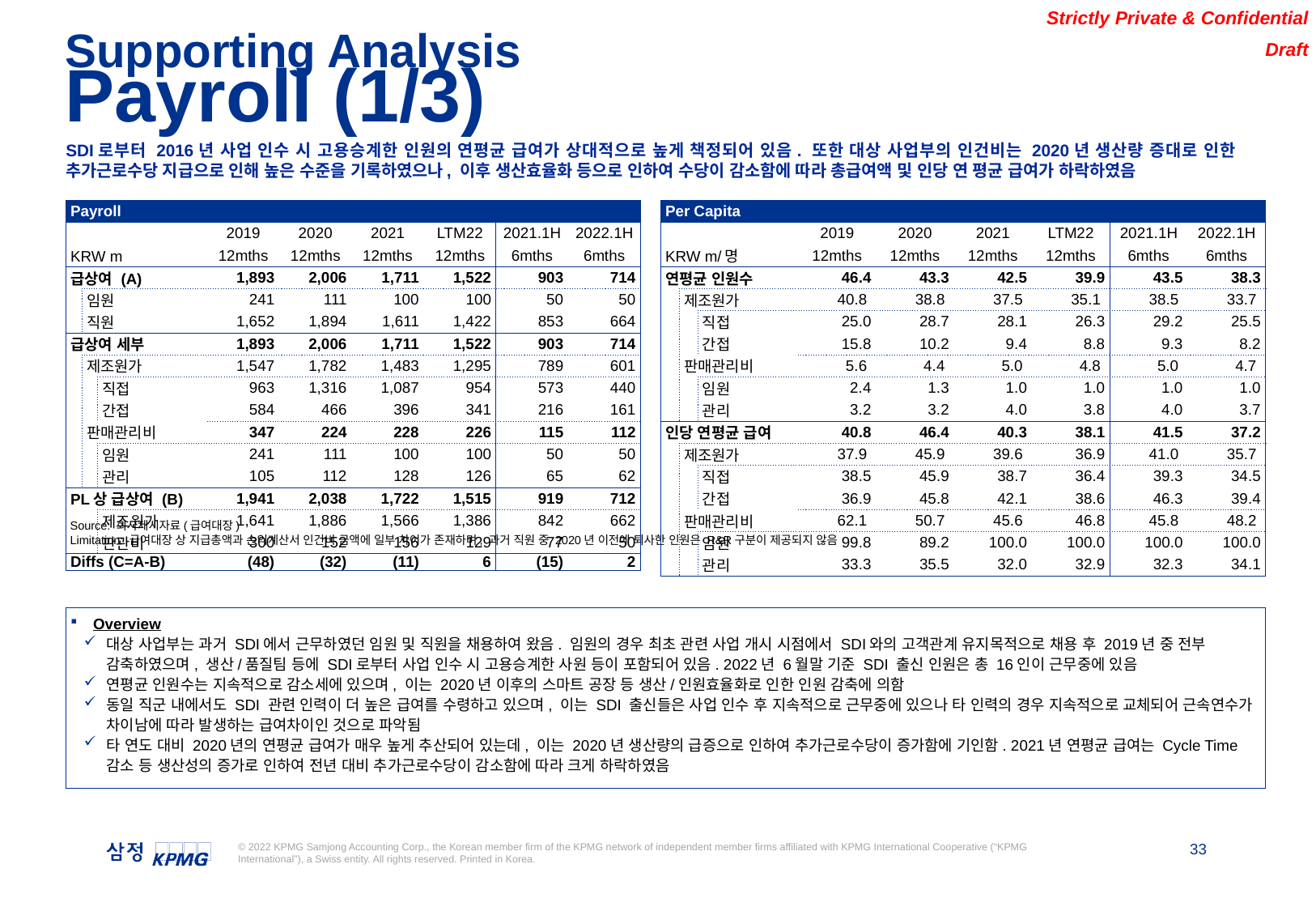

Supporting Analysis
Payroll (1/3)
SDI로부터 2016년 사업 인수 시 고용승계한 인원의 연평균 급여가 상대적으로 높게 책정되어 있음. 또한 대상 사업부의 인건비는 2020년 생산량 증대로 인한 추가근로수당 지급으로 인해 높은 수준을 기록하였으나, 이후 생산효율화 등으로 인하여 수당이 감소함에 따라 총급여액 및 인당 연 평균 급여가 하락하였음
| Payroll |  |  |  |  |  |  |  |  |
| --- | --- | --- | --- | --- | --- | --- | --- | --- |
|  |  |  | 2019 | 2020 | 2021 | LTM22 | 2021.1H | 2022.1H |
| KRW m |  |  | 12mths | 12mths | 12mths | 12mths | 6mths | 6mths |
| 급상여 (A) |  |  | 1,893 | 2,006 | 1,711 | 1,522 | 903 | 714 |
|  | 임원 |  | 241 | 111 | 100 | 100 | 50 | 50 |
|  | 직원 |  | 1,652 | 1,894 | 1,611 | 1,422 | 853 | 664 |
| 급상여 세부 |  |  | 1,893 | 2,006 | 1,711 | 1,522 | 903 | 714 |
|  | 제조원가 |  | 1,547 | 1,782 | 1,483 | 1,295 | 789 | 601 |
|  |  | 직접 | 963 | 1,316 | 1,087 | 954 | 573 | 440 |
|  |  | 간접 | 584 | 466 | 396 | 341 | 216 | 161 |
|  | 판매관리비 |  | 347 | 224 | 228 | 226 | 115 | 112 |
|  |  | 임원 | 241 | 111 | 100 | 100 | 50 | 50 |
|  |  | 관리 | 105 | 112 | 128 | 126 | 65 | 62 |
| PL상 급상여 (B) |  |  | 1,941 | 2,038 | 1,722 | 1,515 | 919 | 712 |
|  |  | 제조원가 | 1,641 | 1,886 | 1,566 | 1,386 | 842 | 662 |
|  |  | 판관비 | 300 | 152 | 156 | 129 | 77 | 50 |
| Diffs (C=A-B) |  |  | (48) | (32) | (11) | 6 | (15) | 2 |
| Per Capita |  |  |  |  |  |  |  |  |
| --- | --- | --- | --- | --- | --- | --- | --- | --- |
|  |  |  | 2019 | 2020 | 2021 | LTM22 | 2021.1H | 2022.1H |
| KRW m/명 |  |  | 12mths | 12mths | 12mths | 12mths | 6mths | 6mths |
| 연평균 인원수 |  |  | 46.4 | 43.3 | 42.5 | 39.9 | 43.5 | 38.3 |
|  | 제조원가 |  | 40.8 | 38.8 | 37.5 | 35.1 | 38.5 | 33.7 |
|  |  | 직접 | 25.0 | 28.7 | 28.1 | 26.3 | 29.2 | 25.5 |
|  |  | 간접 | 15.8 | 10.2 | 9.4 | 8.8 | 9.3 | 8.2 |
|  | 판매관리비 |  | 5.6 | 4.4 | 5.0 | 4.8 | 5.0 | 4.7 |
|  |  | 임원 | 2.4 | 1.3 | 1.0 | 1.0 | 1.0 | 1.0 |
|  |  | 관리 | 3.2 | 3.2 | 4.0 | 3.8 | 4.0 | 3.7 |
| 인당 연평균 급여 |  |  | 40.8 | 46.4 | 40.3 | 38.1 | 41.5 | 37.2 |
|  | 제조원가 |  | 37.9 | 45.9 | 39.6 | 36.9 | 41.0 | 35.7 |
|  |  | 직접 | 38.5 | 45.9 | 38.7 | 36.4 | 39.3 | 34.5 |
|  |  | 간접 | 36.9 | 45.8 | 42.1 | 38.6 | 46.3 | 39.4 |
|  | 판매관리비 |  | 62.1 | 50.7 | 45.6 | 46.8 | 45.8 | 48.2 |
|  |  | 임원 | 99.8 | 89.2 | 100.0 | 100.0 | 100.0 | 100.0 |
|  |  | 관리 | 33.3 | 35.5 | 32.0 | 32.9 | 32.3 | 34.1 |
Source: 회사제시자료(급여대장)
Limitation: 급여대장 상 지급총액과 손익계산서 인건비 금액에 일부 차이가 존재하며, 과거 직원 중 2020년 이전에 퇴사한 인원은 R&R구분이 제공되지 않음
Overview
대상 사업부는 과거 SDI에서 근무하였던 임원 및 직원을 채용하여 왔음. 임원의 경우 최초 관련 사업 개시 시점에서 SDI와의 고객관계 유지목적으로 채용 후 2019년 중 전부 감축하였으며, 생산/품질팀 등에 SDI로부터 사업 인수 시 고용승계한 사원 등이 포함되어 있음. 2022년 6월말 기준 SDI 출신 인원은 총 16인이 근무중에 있음
연평균 인원수는 지속적으로 감소세에 있으며, 이는 2020년 이후의 스마트 공장 등 생산/인원효율화로 인한 인원 감축에 의함
동일 직군 내에서도 SDI 관련 인력이 더 높은 급여를 수령하고 있으며, 이는 SDI 출신들은 사업 인수 후 지속적으로 근무중에 있으나 타 인력의 경우 지속적으로 교체되어 근속연수가 차이남에 따라 발생하는 급여차이인 것으로 파악됨
타 연도 대비 2020년의 연평균 급여가 매우 높게 추산되어 있는데, 이는 2020년 생산량의 급증으로 인하여 추가근로수당이 증가함에 기인함. 2021년 연평균 급여는 Cycle Time 감소 등 생산성의 증가로 인하여 전년 대비 추가근로수당이 감소함에 따라 크게 하락하였음